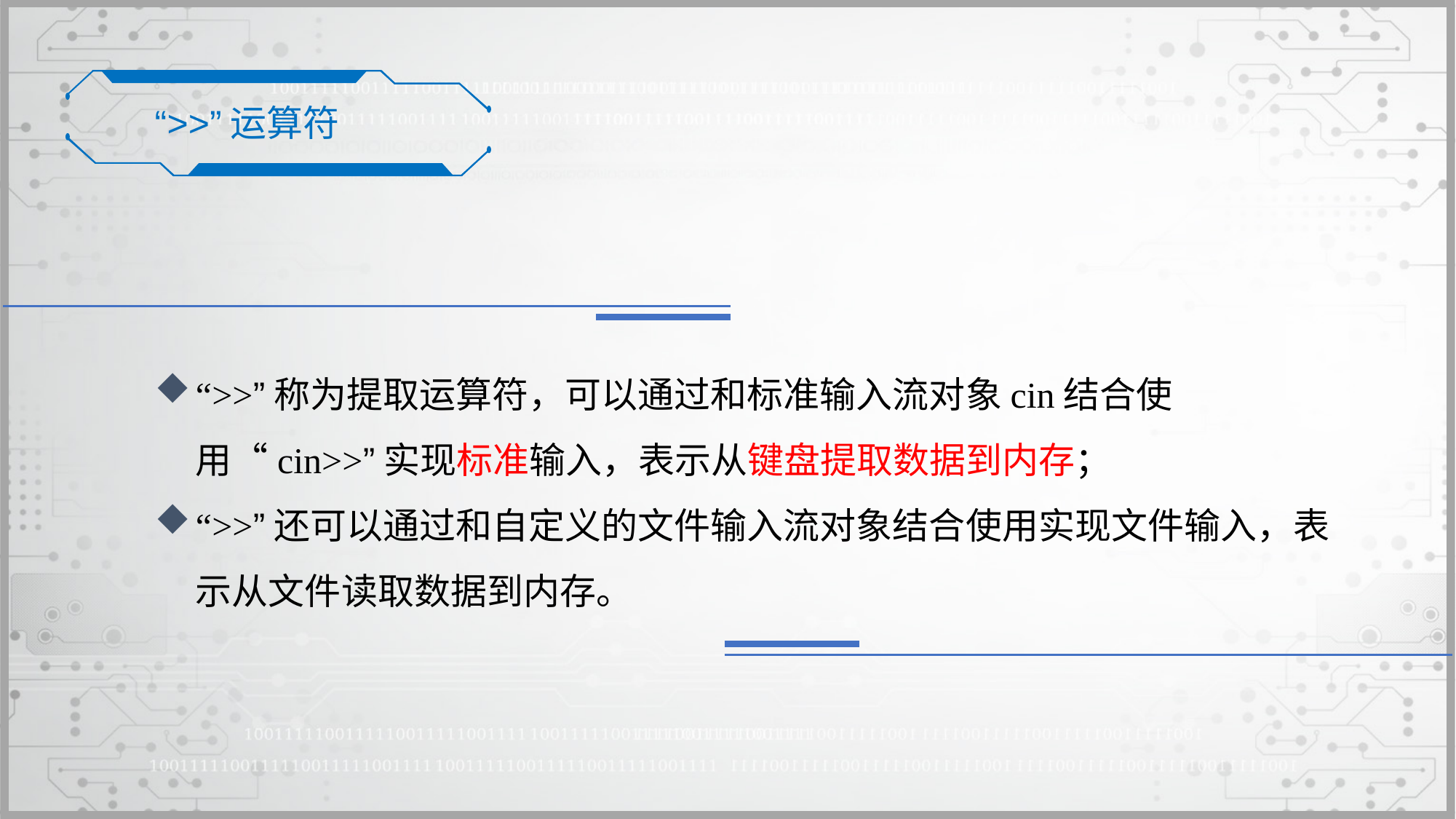

“>>”运算符
“>>”称为提取运算符，可以通过和标准输入流对象cin结合使用“cin>>”实现标准输入，表示从键盘提取数据到内存；
“>>”还可以通过和自定义的文件输入流对象结合使用实现文件输入，表示从文件读取数据到内存。